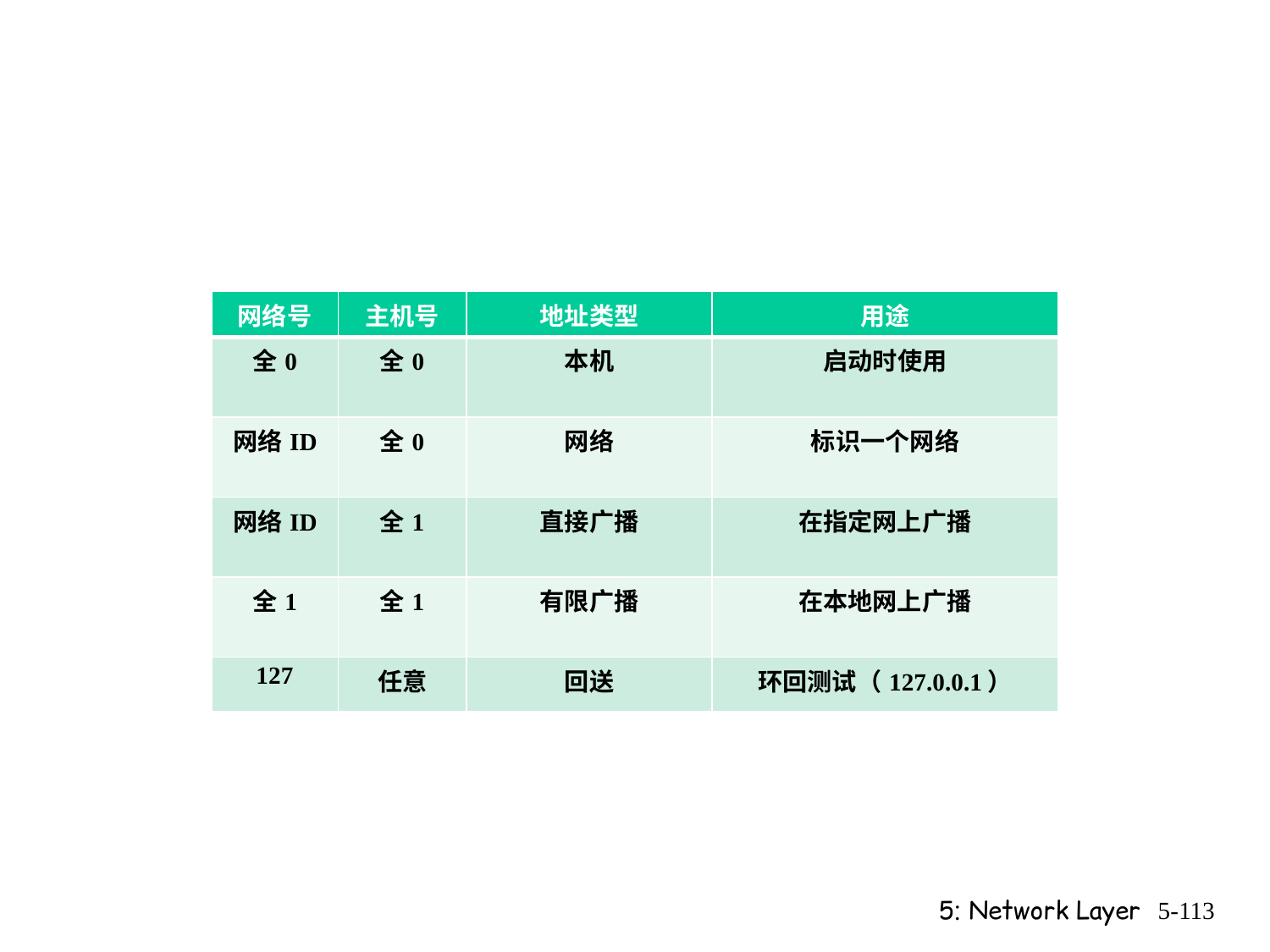

| 网络号 | 主机号 | 地址类型 | 用途 |
| --- | --- | --- | --- |
| 全0 | 全0 | 本机 | 启动时使用 |
| 网络ID | 全0 | 网络 | 标识一个网络 |
| 网络ID | 全1 | 直接广播 | 在指定网上广播 |
| 全1 | 全1 | 有限广播 | 在本地网上广播 |
| 127 | 任意 | 回送 | 环回测试（127.0.0.1） |
5: Network Layer
5-113